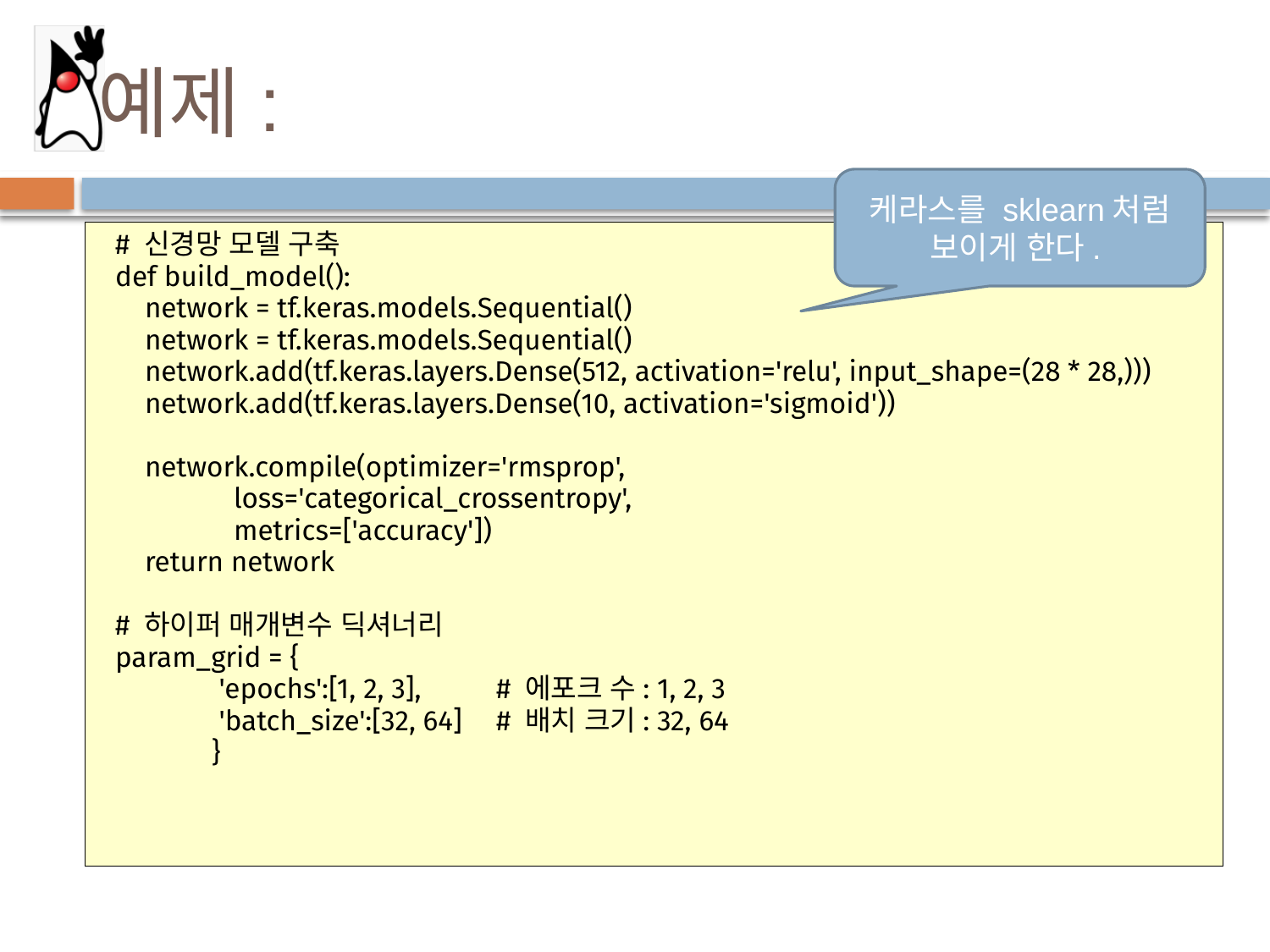

# 예제:
케라스를 sklearn처럼 보이게 한다.

# 신경망 모델 구축
def build_model():
    network = tf.keras.models.Sequential()
    network = tf.keras.models.Sequential()
    network.add(tf.keras.layers.Dense(512, activation='relu', input_shape=(28 * 28,)))
    network.add(tf.keras.layers.Dense(10, activation='sigmoid'))

    network.compile(optimizer='rmsprop',
                loss='categorical_crossentropy',
                metrics=['accuracy'])
    return network

# 하이퍼 매개변수 딕셔너리
param_grid = {
              'epochs':[1, 2, 3],	# 에포크 수: 1, 2, 3
              'batch_size':[32, 64]	# 배치 크기: 32, 64
             }